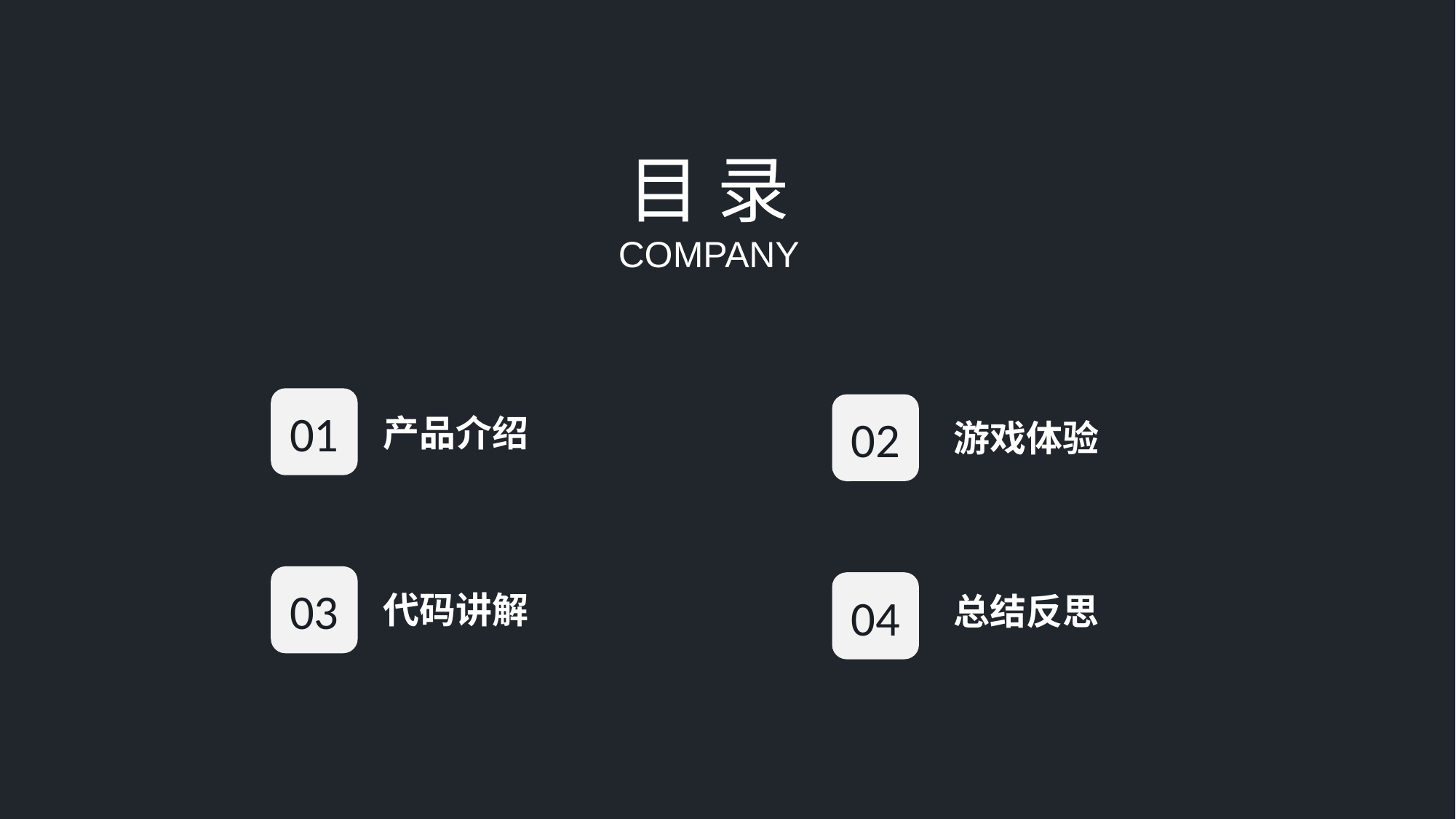

目 录
COMPANY

01
02
产品介绍
游戏体验

03
代码讲解
04
总结反思